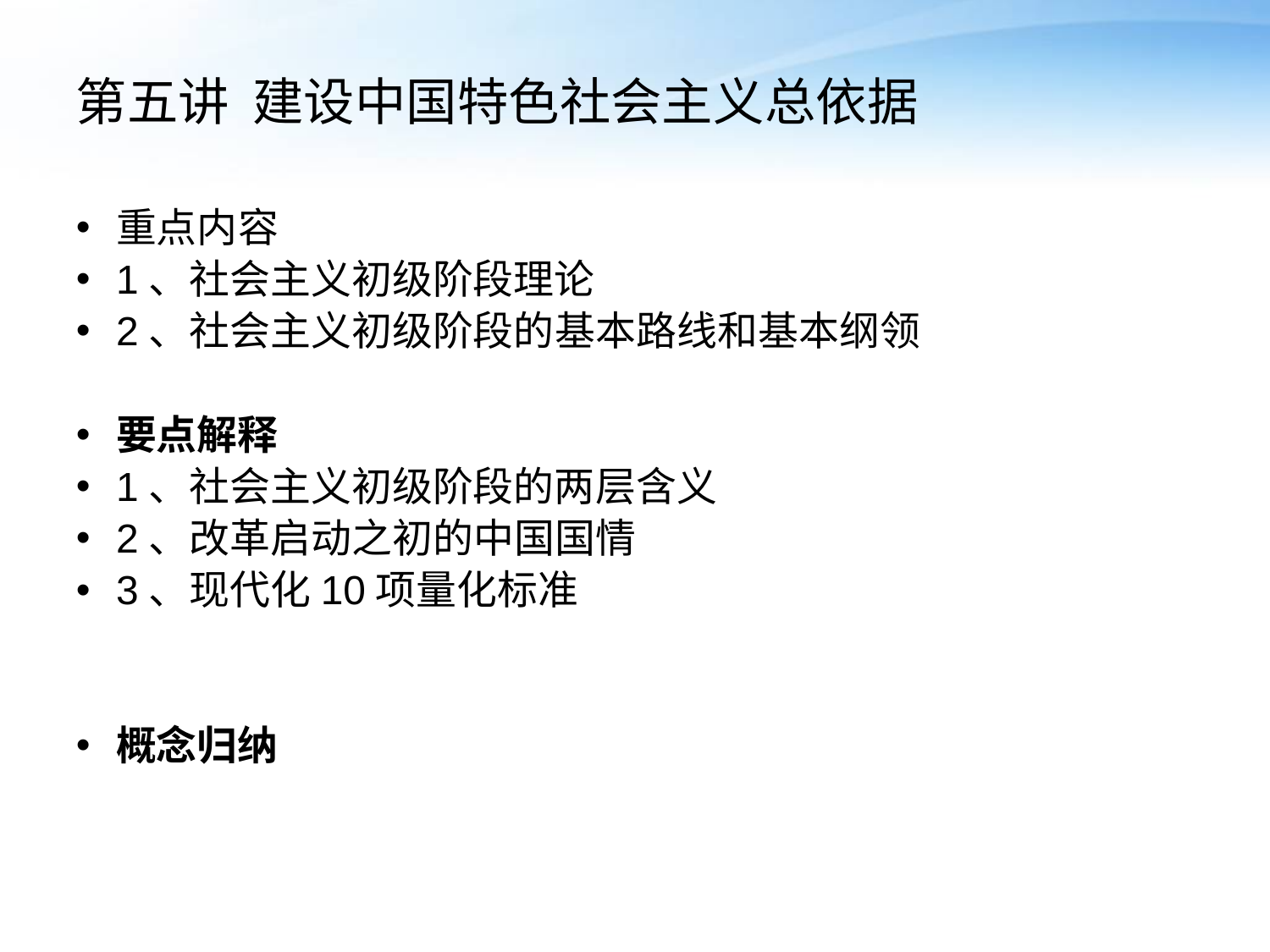

# 第五讲  建设中国特色社会主义总依据
重点内容
1、社会主义初级阶段理论
2、社会主义初级阶段的基本路线和基本纲领

要点解释
1、社会主义初级阶段的两层含义
2、改革启动之初的中国国情
3、现代化10项量化标准

概念归纳